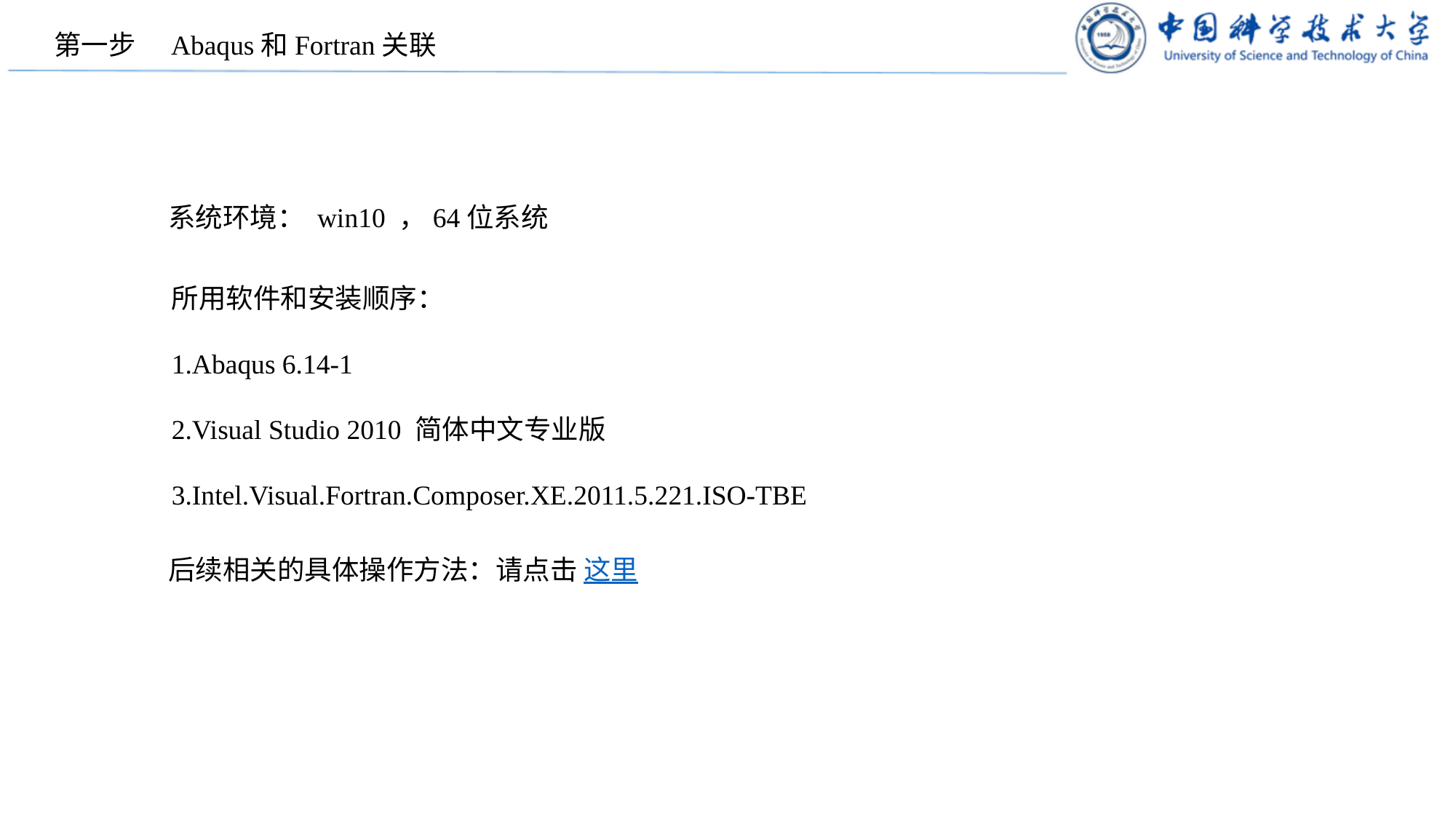

第一步
Abaqus和Fortran关联
系统环境： win10 ，64位系统
所用软件和安装顺序：

1.Abaqus 6.14-1

2.Visual Studio 2010 简体中文专业版

3.Intel.Visual.Fortran.Composer.XE.2011.5.221.ISO-TBE
后续相关的具体操作方法：请点击 这里